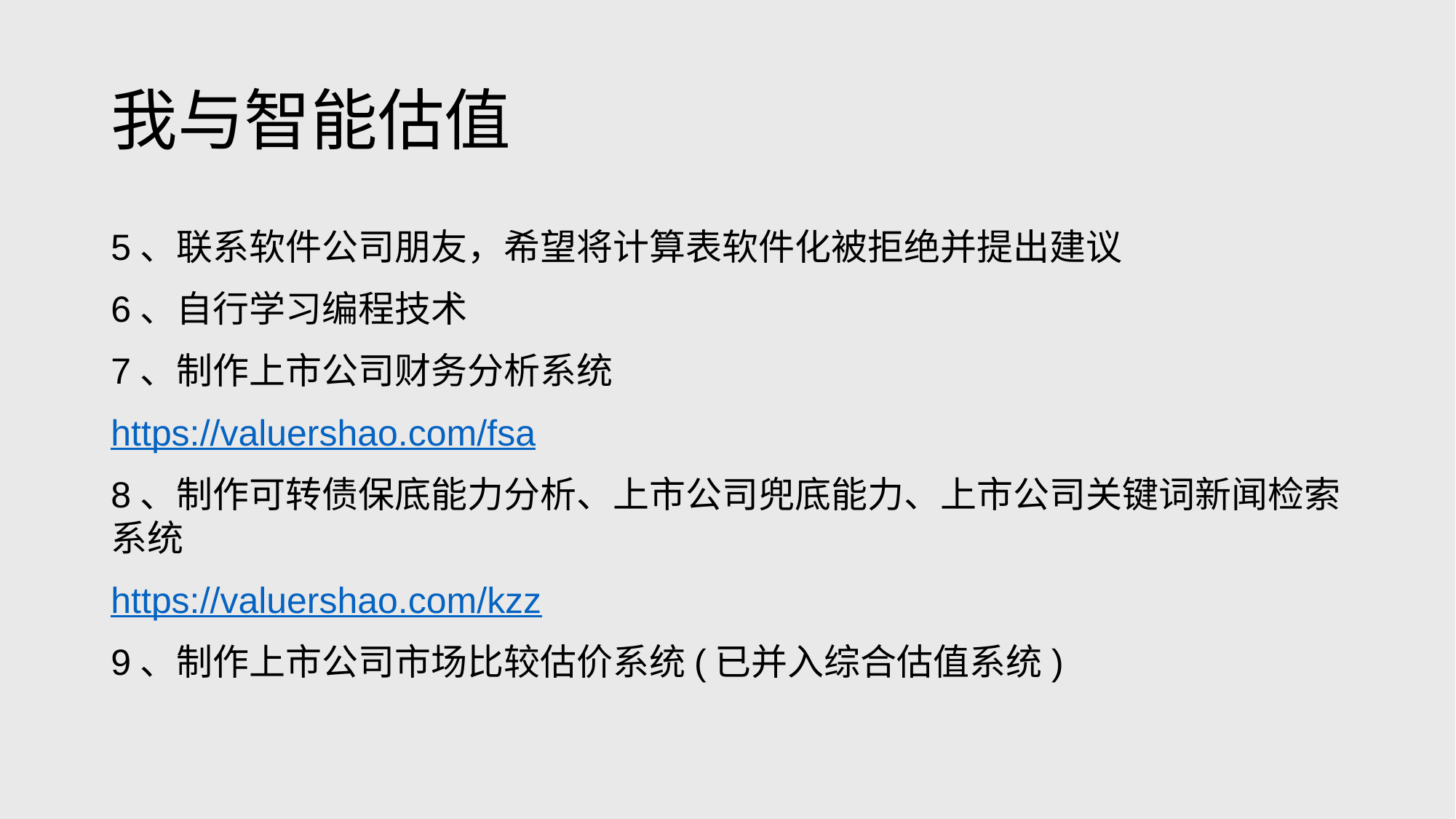

# 我与智能估值
5、联系软件公司朋友，希望将计算表软件化被拒绝并提出建议
6、自行学习编程技术
7、制作上市公司财务分析系统
https://valuershao.com/fsa
8、制作可转债保底能力分析、上市公司兜底能力、上市公司关键词新闻检索系统
https://valuershao.com/kzz
9、制作上市公司市场比较估价系统(已并入综合估值系统)